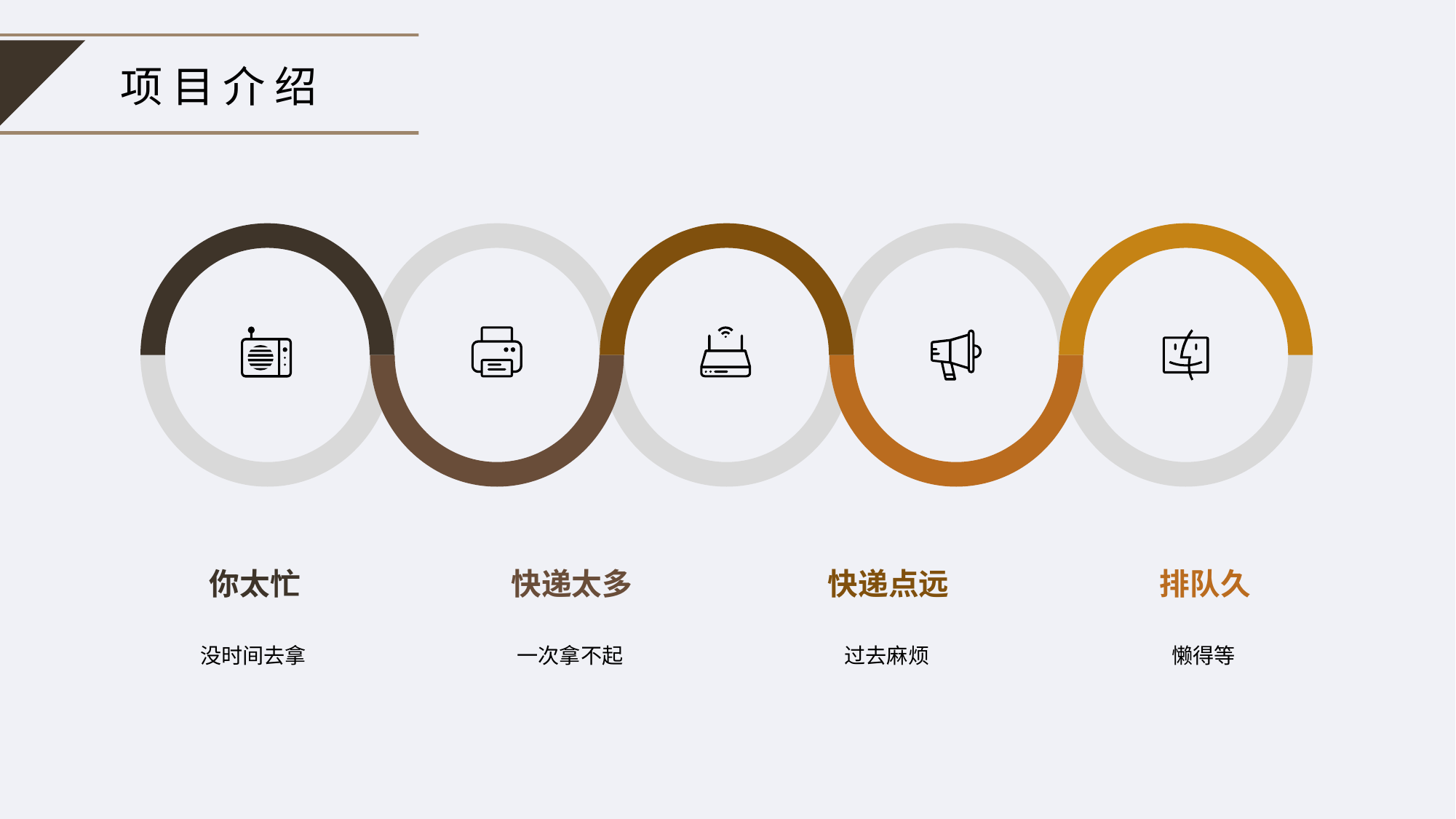

项目介绍

你太忙
没时间去拿
快递太多
一次拿不起
快递点远
过去麻烦
排队久
懒得等